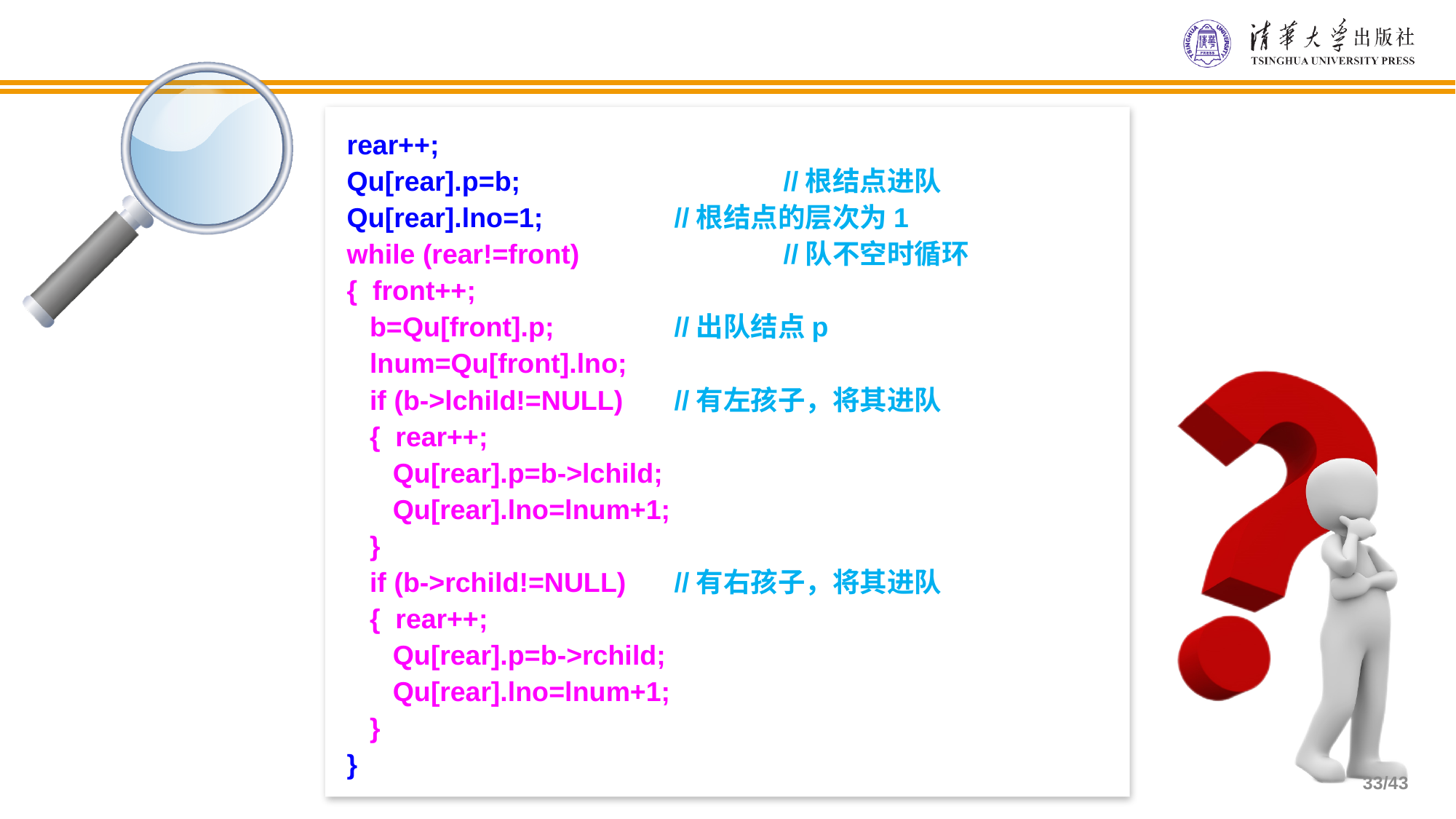

rear++;
Qu[rear].p=b;			//根结点进队
Qu[rear].lno=1;		//根结点的层次为1
while (rear!=front)		//队不空时循环
{  front++;
   b=Qu[front].p;		//出队结点p
   lnum=Qu[front].lno;
   if (b->lchild!=NULL)	//有左孩子，将其进队
   {  rear++;
      Qu[rear].p=b->lchild;
      Qu[rear].lno=lnum+1;
   }
   if (b->rchild!=NULL)	//有右孩子，将其进队
   {  rear++;
      Qu[rear].p=b->rchild;
      Qu[rear].lno=lnum+1;
   }
}
33/43